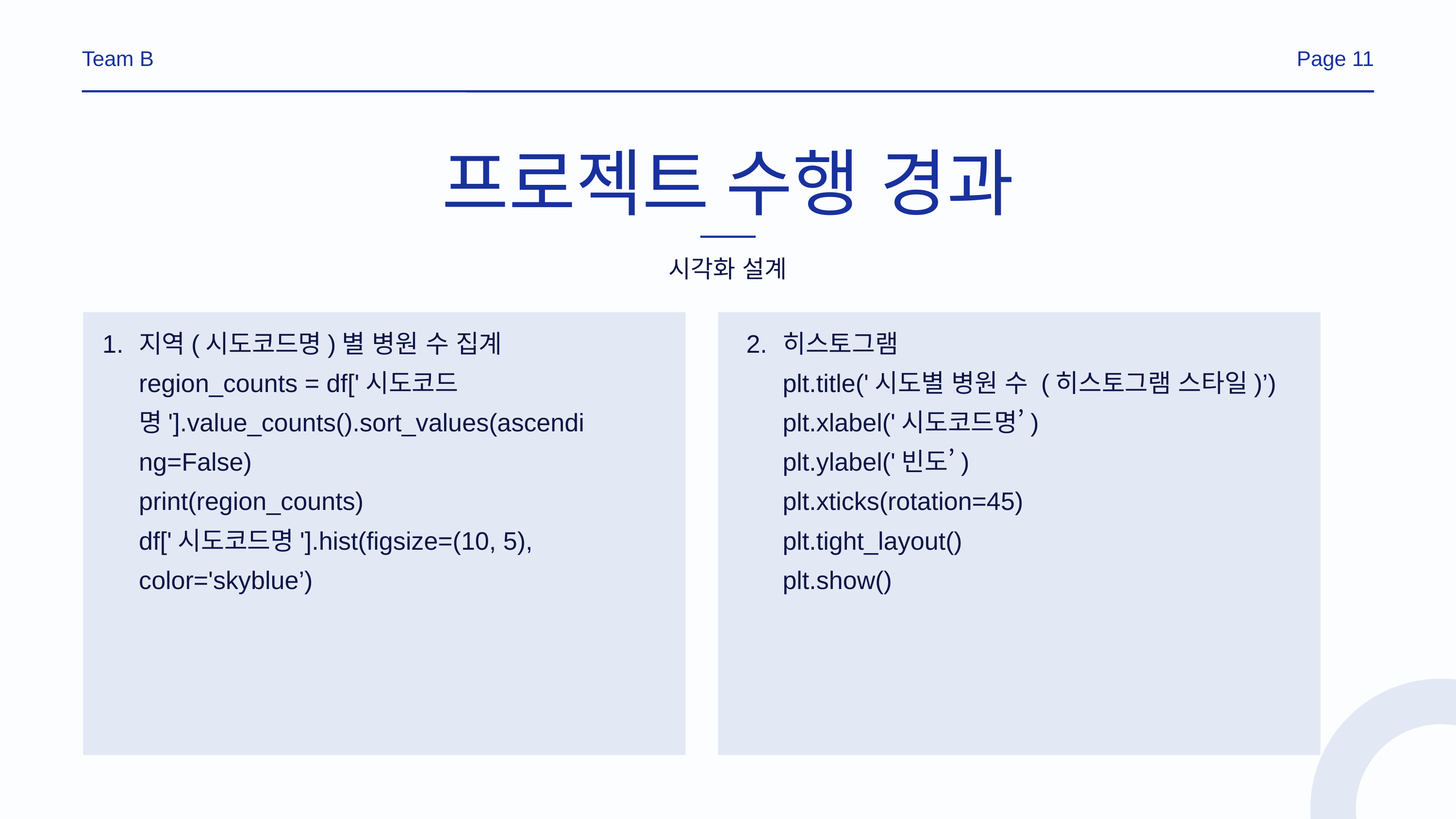

Team B
Page 11

프로젝트 수행 경과

시각화 설계

지역(시도코드명)별 병원 수 집계
region_counts = df['시도코드명'].value_counts().sort_values(ascending=False)
print(region_counts)
df['시도코드명'].hist(figsize=(10, 5), color='skyblue’)
히스토그램
plt.title('시도별 병원 수 (히스토그램 스타일)’)
plt.xlabel('시도코드명’)
plt.ylabel('빈도’)
plt.xticks(rotation=45)
plt.tight_layout()
plt.show()